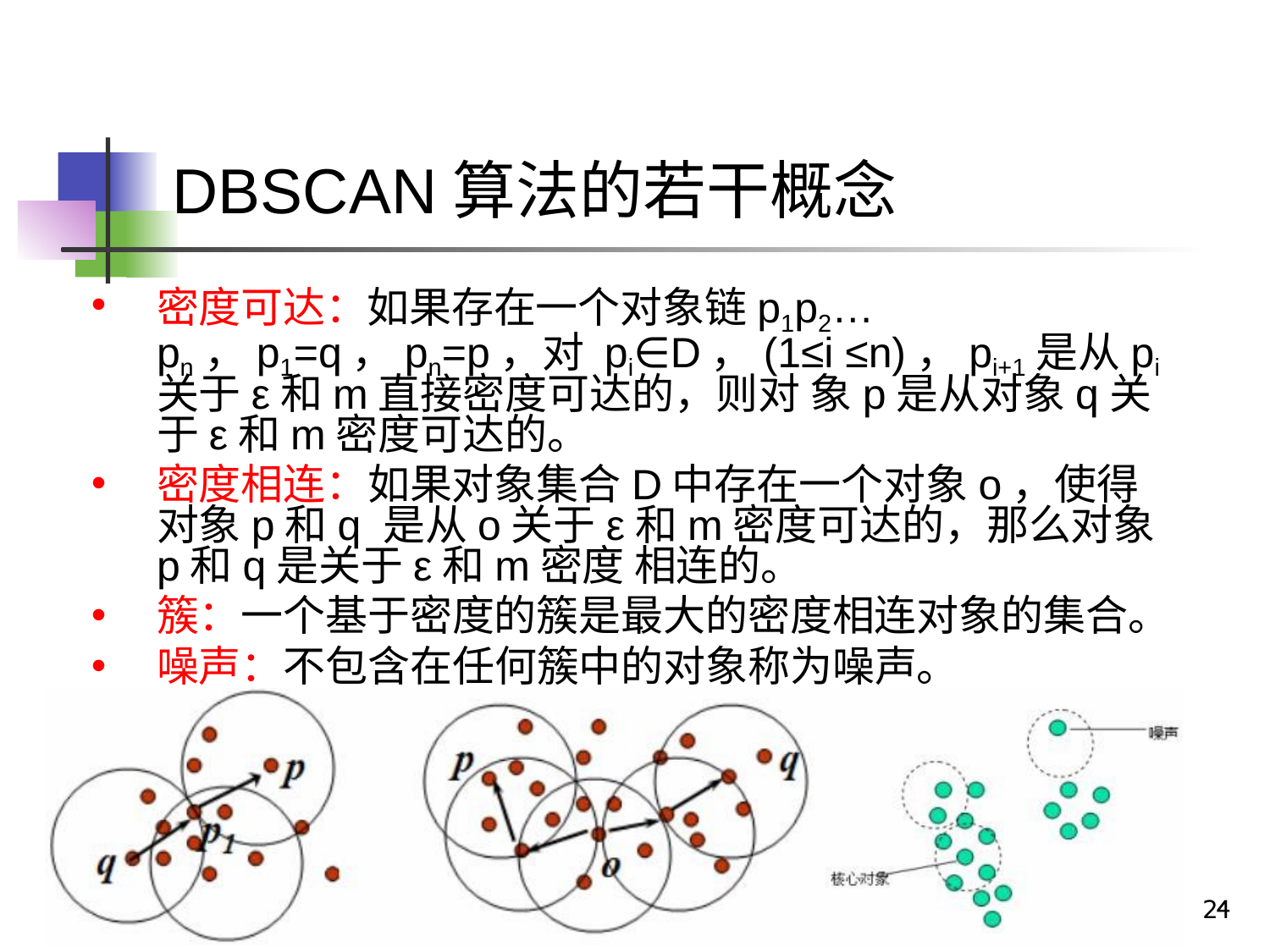

# DBSCAN算法的若干概念

密度可达：如果存在一个对象链p1p2…pn，p1=q，pn=p，对 pi∈D，(1≤i ≤n)，pi+1是从pi关于ε和m直接密度可达的，则对 象p是从对象q关于ε和m密度可达的。
密度相连：如果对象集合D中存在一个对象o，使得对象p和q 是从o关于ε和m密度可达的，那么对象p和q是关于ε和m密度 相连的。
簇：一个基于密度的簇是最大的密度相连对象的集合。
噪声：不包含在任何簇中的对象称为噪声。

24